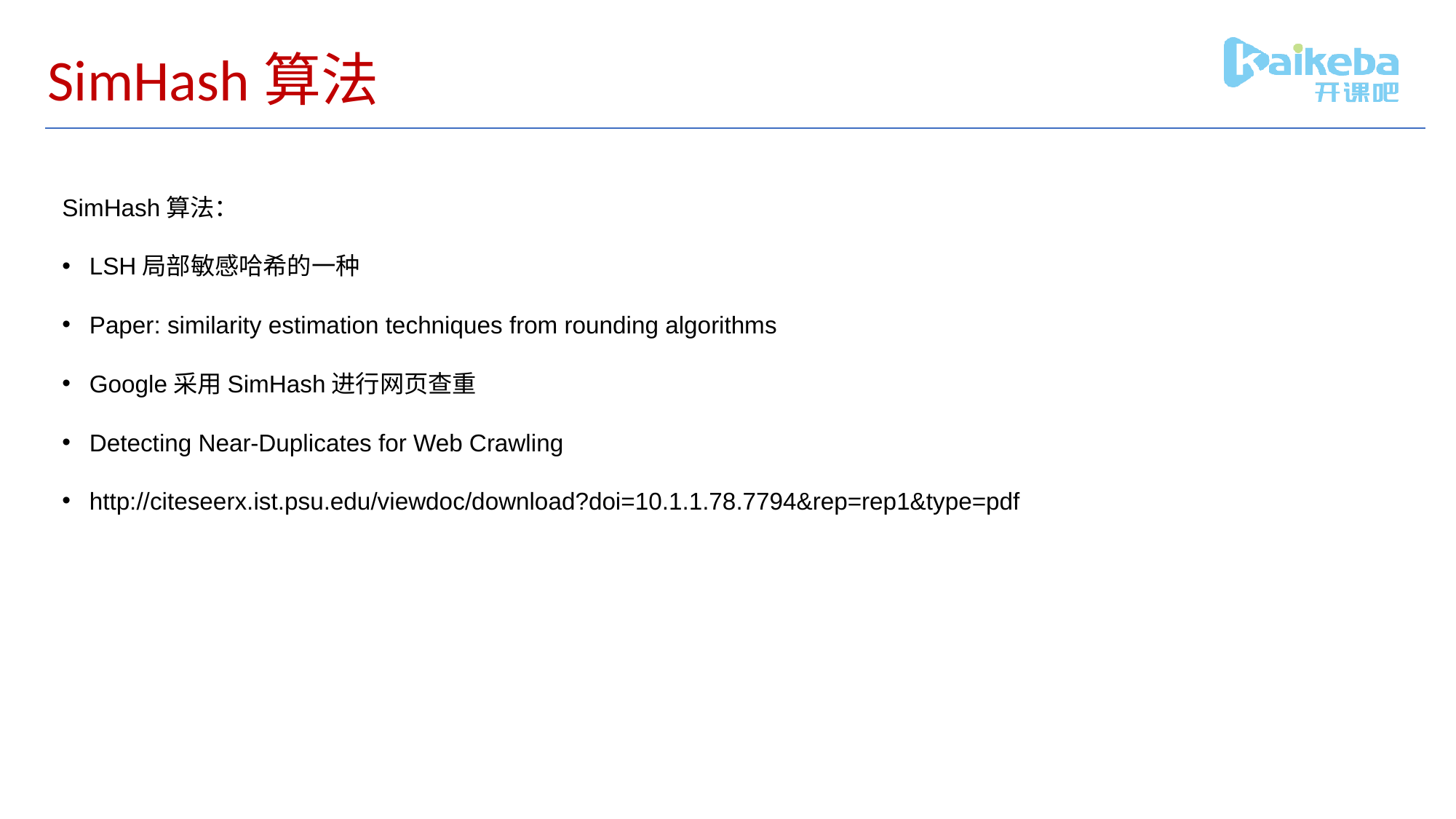

# SimHash算法
SimHash算法：
LSH局部敏感哈希的一种
Paper: similarity estimation techniques from rounding algorithms
Google采用SimHash进行网页查重
Detecting Near-Duplicates for Web Crawling
http://citeseerx.ist.psu.edu/viewdoc/download?doi=10.1.1.78.7794&rep=rep1&type=pdf